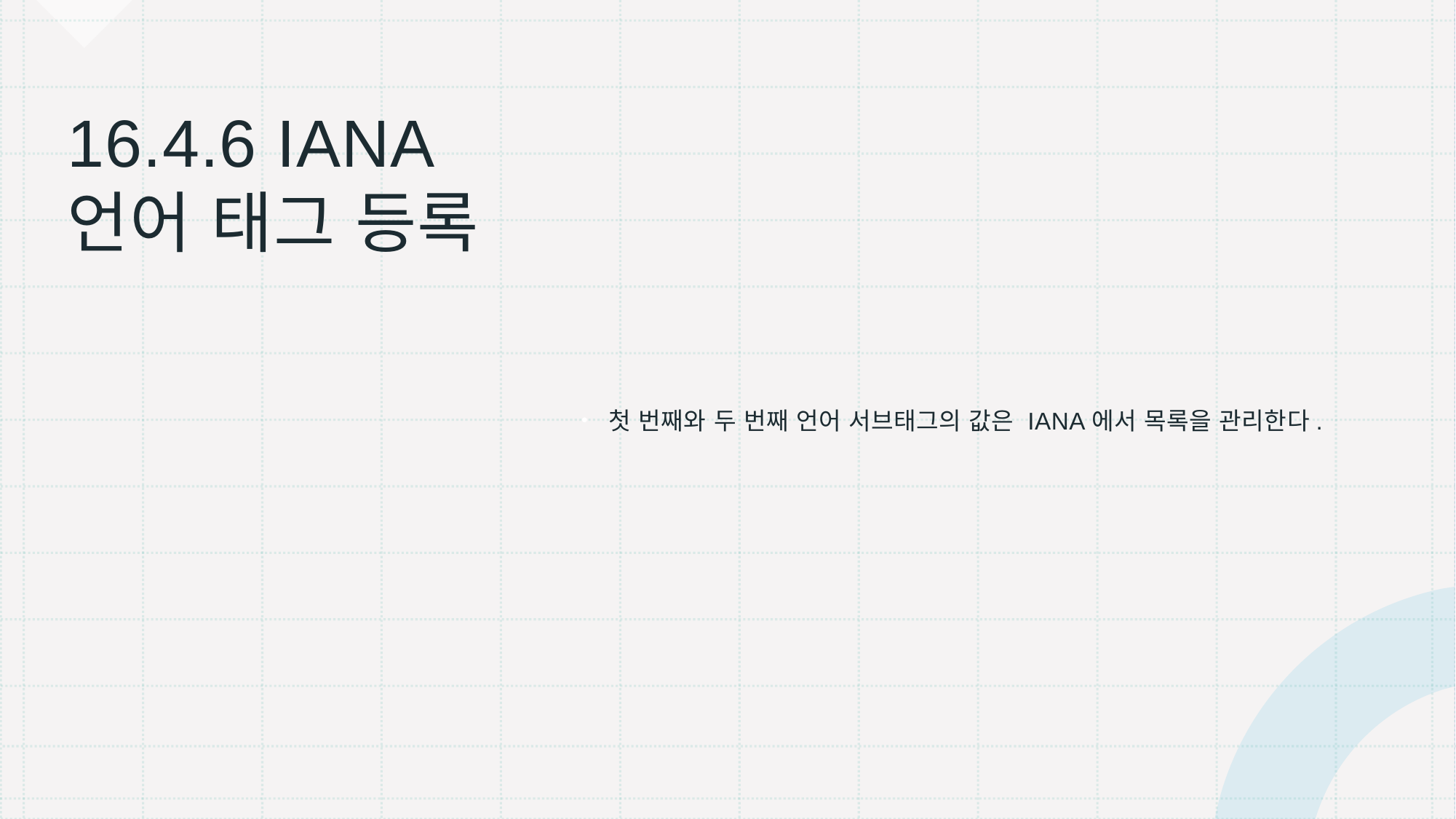

첫 번째와 두 번째 언어 서브태그의 값은 IANA에서 목록을 관리한다.
# 16.4.6 IANA 언어 태그 등록